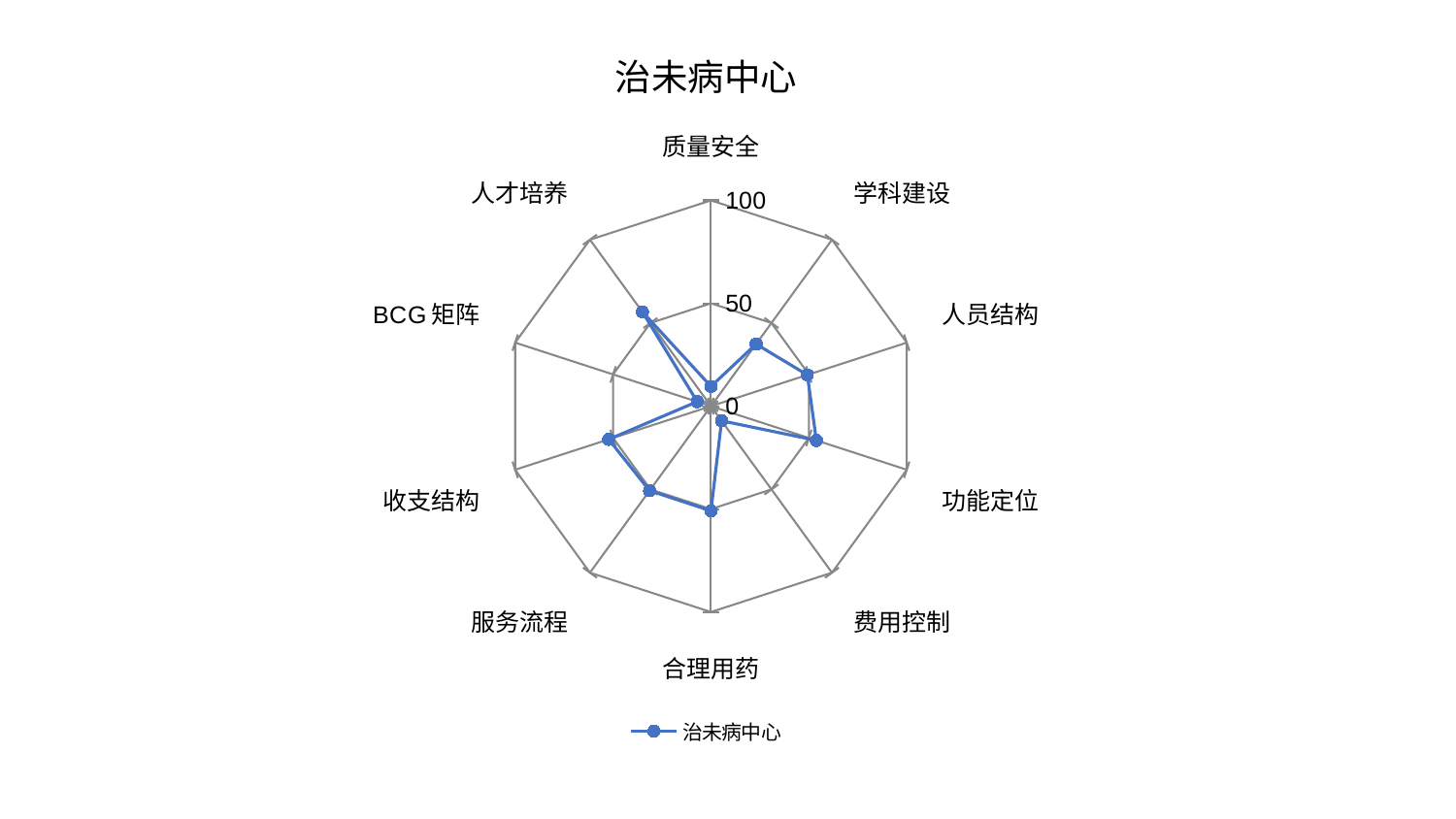

### Chart: 治未病中心

| Category | 治未病中心 |
|---|---|
| 质量安全 | 9.595735419264978 |
| 学科建设 | 37.31560083769847 |
| 人员结构 | 49.225328994968685 |
| 功能定位 | 53.83963303194287 |
| 费用控制 | 8.787499311379301 |
| 合理用药 | 50.851479275354336 |
| 服务流程 | 50.75302219730621 |
| 收支结构 | 52.24362413450856 |
| BCG矩阵 | 7.033060901054477 |
| 人才培养 | 56.656726554507436 |
99